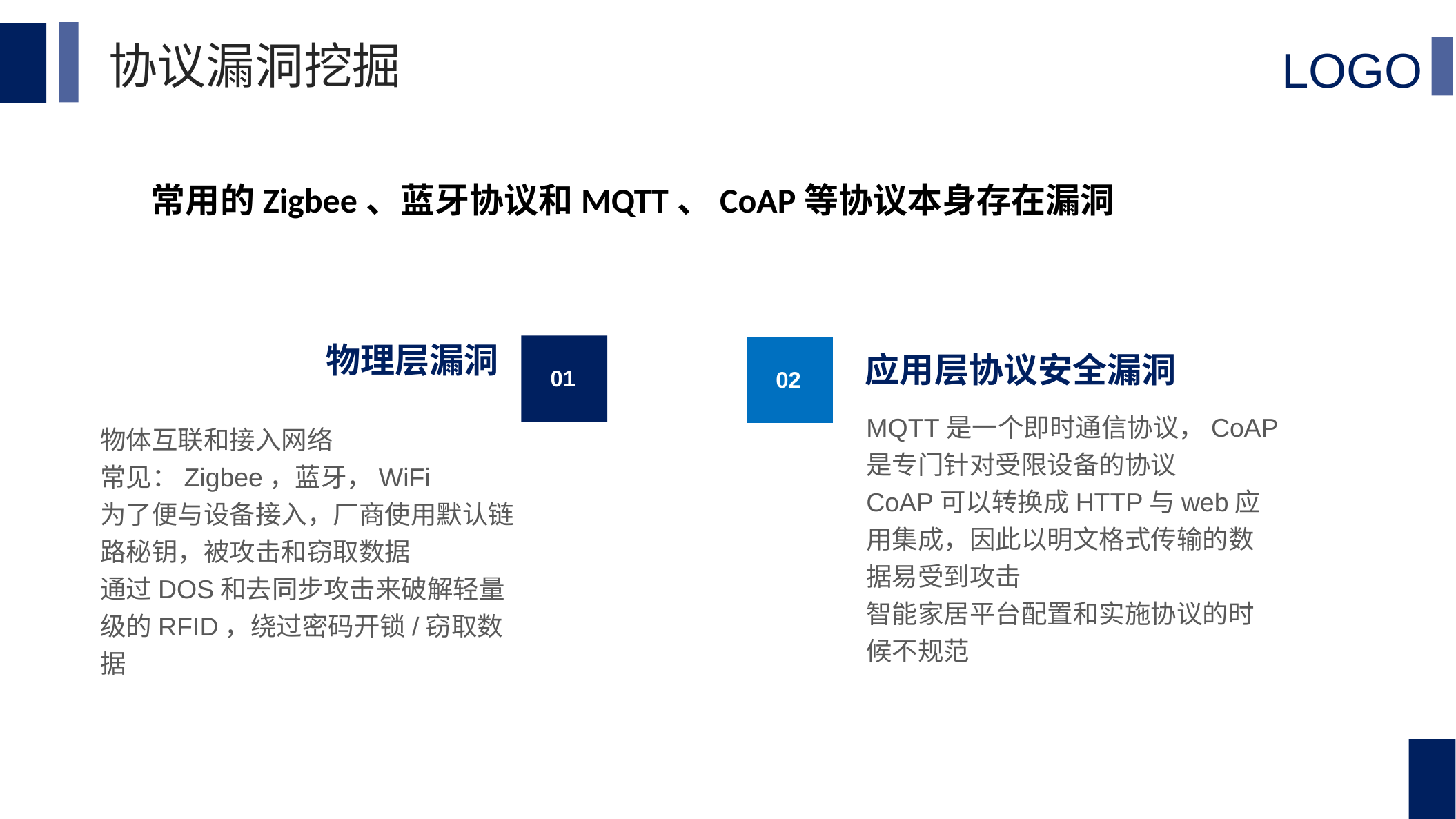

协议漏洞挖掘
常用的Zigbee、蓝牙协议和MQTT、CoAP等协议本身存在漏洞
物理层漏洞
应用层协议安全漏洞

01
02
MQTT是一个即时通信协议，CoAP是专门针对受限设备的协议
CoAP可以转换成HTTP与web应用集成，因此以明文格式传输的数据易受到攻击
智能家居平台配置和实施协议的时候不规范
物体互联和接入网络
常见：Zigbee，蓝牙，WiFi
为了便与设备接入，厂商使用默认链路秘钥，被攻击和窃取数据
通过DOS和去同步攻击来破解轻量级的RFID，绕过密码开锁/窃取数据